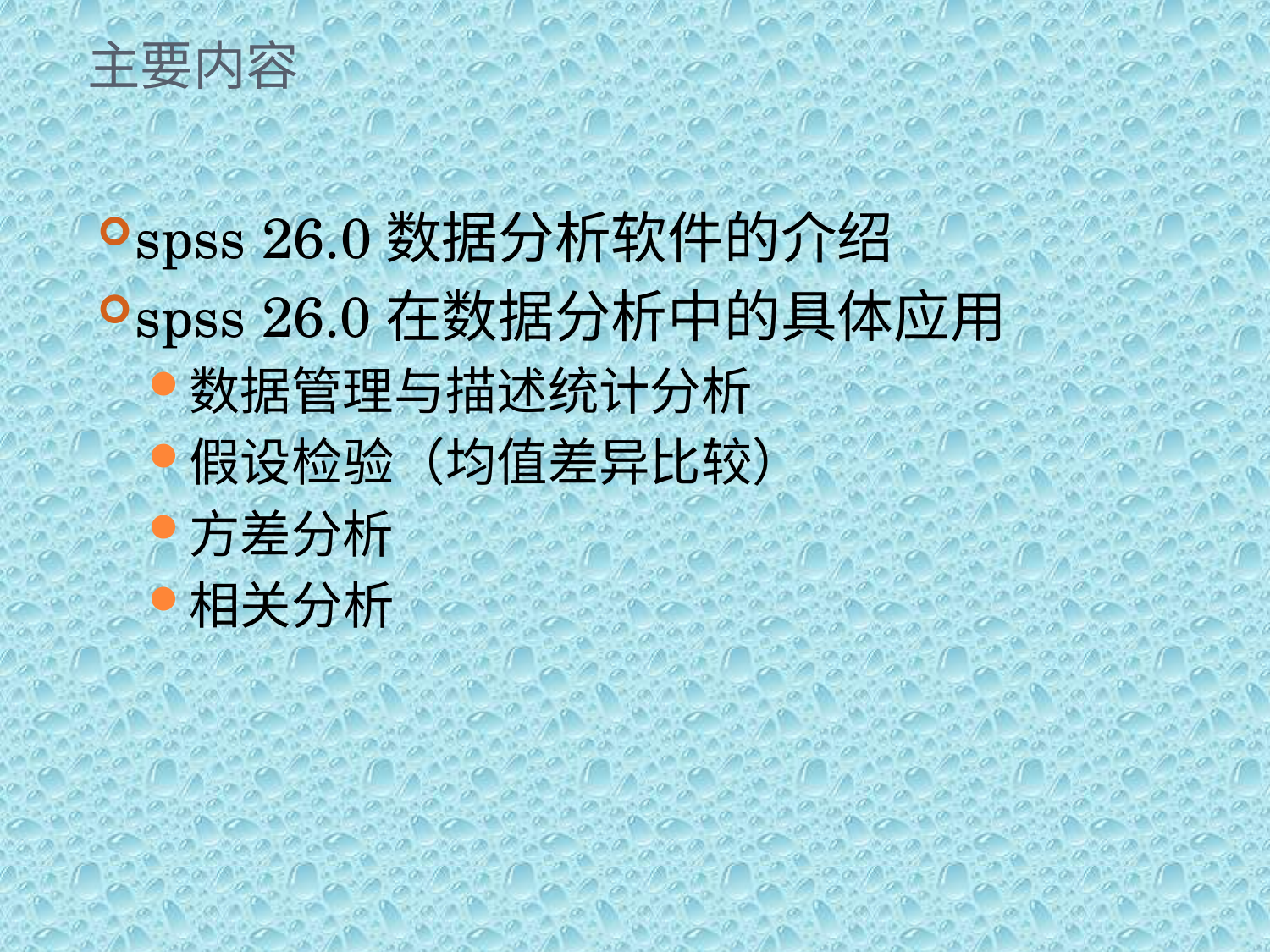

主要内容
spss 26.0数据分析软件的介绍
spss 26.0在数据分析中的具体应用
数据管理与描述统计分析
假设检验（均值差异比较）
方差分析
相关分析